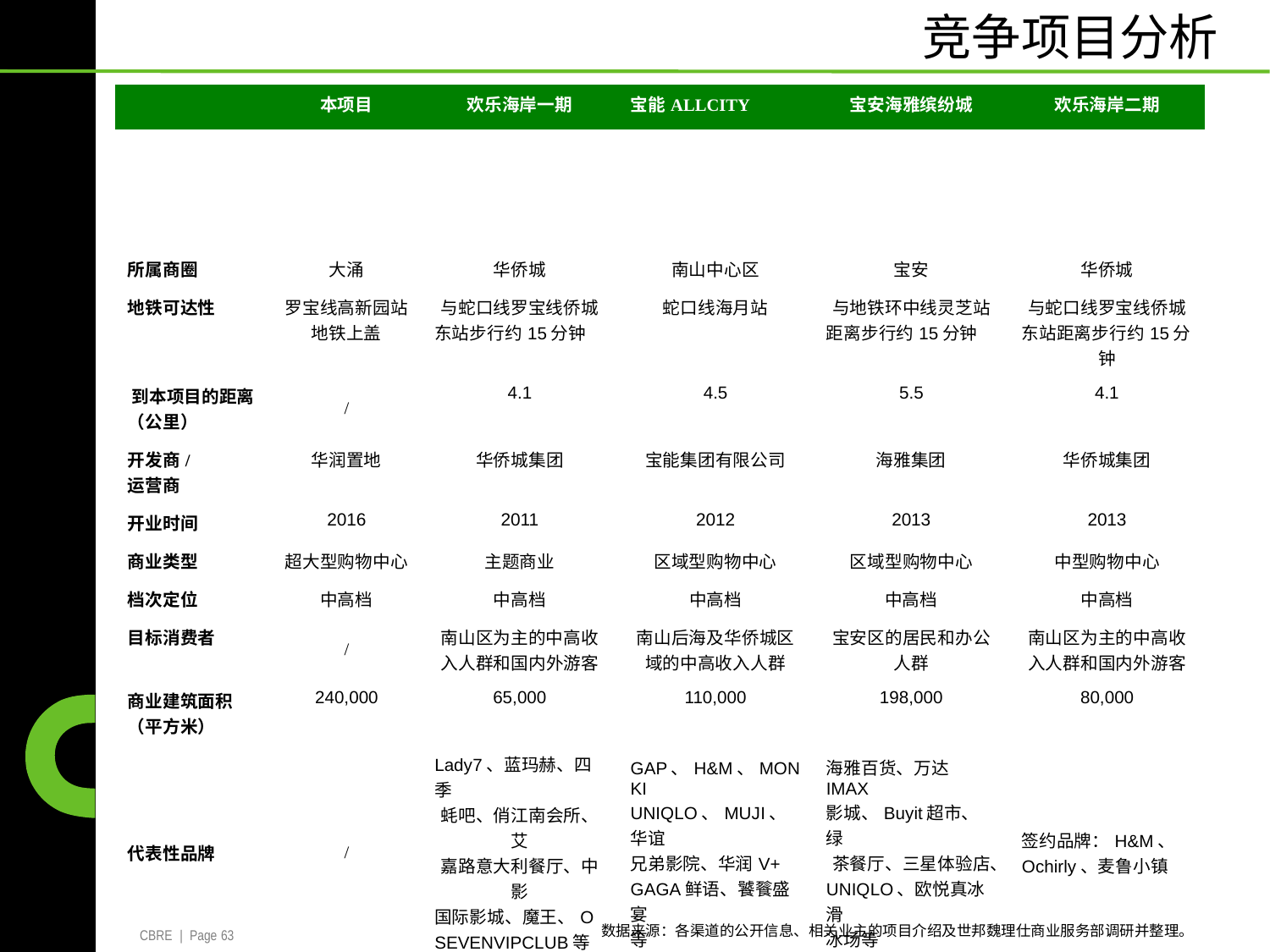

竞争项目分析

|  | 本项目 | 欢乐海岸一期 | 宝能ALLCITY | 宝安海雅缤纷城 | 欢乐海岸二期 |
| --- | --- | --- | --- | --- | --- |
|  |  |  |  |  |  |
| 所属商圈 | 大涌 | 华侨城 | 南山中心区 | 宝安 | 华侨城 |
| 地铁可达性 | 罗宝线高新园站 地铁上盖 | 与蛇口线罗宝线侨城 东站步行约15分钟 | 蛇口线海月站 | 与地铁环中线灵芝站 距离步行约15分钟 | 与蛇口线罗宝线侨城 东站距离步行约15分 钟 |
| 到本项目的距离 （公里） | / | 4.1 | 4.5 | 5.5 | 4.1 |
| 开发商/ 运营商 | 华润置地 | 华侨城集团 | 宝能集团有限公司 | 海雅集团 | 华侨城集团 |
| 开业时间 | 2016 | 2011 | 2012 | 2013 | 2013 |
| 商业类型 | 超大型购物中心 | 主题商业 | 区域型购物中心 | 区域型购物中心 | 中型购物中心 |
| 档次定位 | 中高档 | 中高档 | 中高档 | 中高档 | 中高档 |
| 目标消费者 | / | 南山区为主的中高收 入人群和国内外游客 | 南山后海及华侨城区 域的中高收入人群 | 宝安区的居民和办公 人群 | 南山区为主的中高收 入人群和国内外游客 |
| 商业建筑面积 （平方米） | 240,000 | 65,000 | 110,000 | 198,000 | 80,000 |
| 代表性品牌 | / | Lady7、蓝玛赫、四季 蚝吧、俏江南会所、艾 嘉路意大利餐厅、中影 国际影城、魔王、O SEVENVIPCLUB等 | GAP、H&M、MONKI UNIQLO、MUJI、华谊 兄弟影院、华润V+ GAGA鲜语、饕餮盛宴 等 | 海雅百货、万达IMAX 影城、Buyit超市、绿 茶餐厅、三星体验店、 UNIQLO、欧悦真冰滑 冰场等 | 签约品牌：H&M、 Ochirly、麦鲁小镇 |
| 项目评价 | / | 项目利用景观优势， 打造餐饮娱乐主题街 区式商业 | 项目拥有多个快时尚 品牌旗舰店，属于高 端商业配套。 | 项目以海雅百货为主 力店，定位引进国内 一线品牌，但目前多 个店铺处于空置。 | 二期定位引进中高档 国际零售品牌，与一 期的餐饮娱乐结合。 |
| 竞争关系 |  | 档次较高，业态单一 较强竞争关系 | 快时尚，位置较偏 较弱竞争关系 | 档次较高，体量较大 较强竞争关系 | 弥补一期零售业态 较强竞争关系 |

数据来源：各渠道的公开信息、相关业主的项目介绍及世邦魏理仕商业服务部调研并整理。
CBRE  |  Page 63